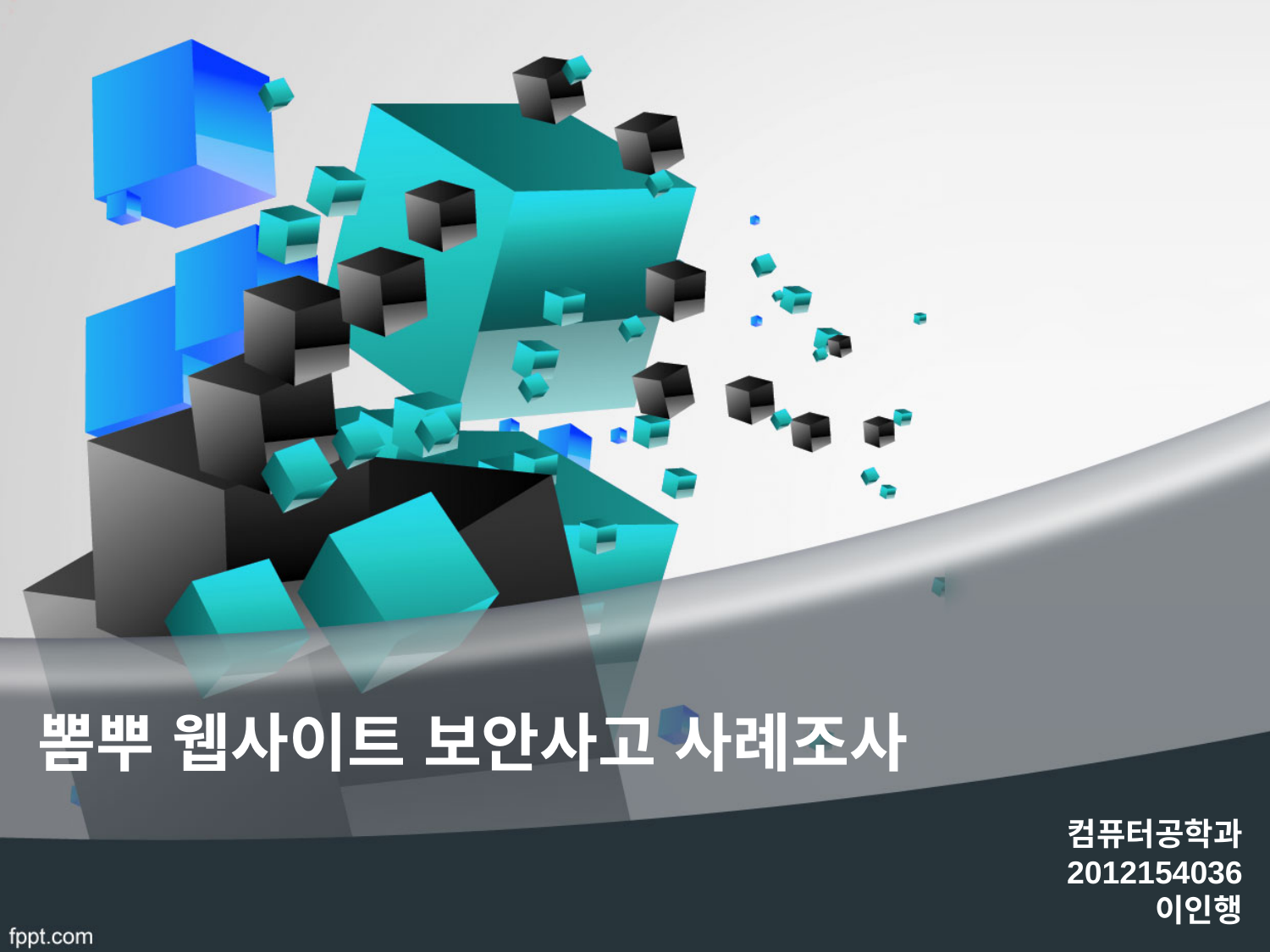

# 뽐뿌 웹사이트 보안사고 사례조사
컴퓨터공학과
2012154036
이인행